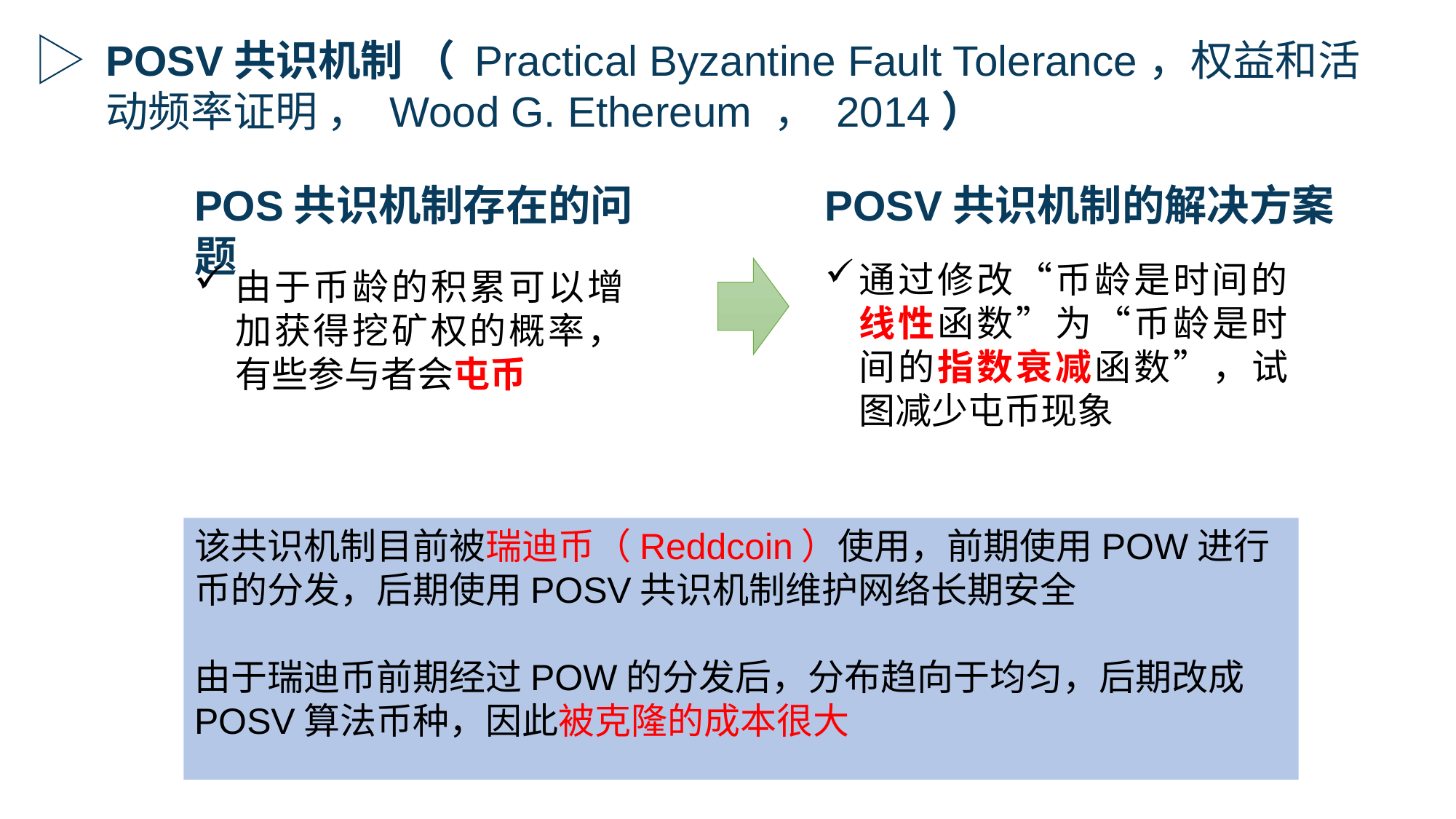

POSV共识机制 （ Practical Byzantine Fault Tolerance，权益和活动频率证明 ， Wood G. Ethereum ， 2014）

POS共识机制存在的问题
POSV共识机制的解决方案
通过修改“币龄是时间的线性函数”为“币龄是时间的指数衰减函数”，试图减少屯币现象
由于币龄的积累可以增加获得挖矿权的概率，有些参与者会屯币

该共识机制目前被瑞迪币（Reddcoin）使用，前期使用POW进行币的分发，后期使用POSV共识机制维护网络长期安全

由于瑞迪币前期经过POW的分发后，分布趋向于均匀，后期改成POSV算法币种，因此被克隆的成本很大